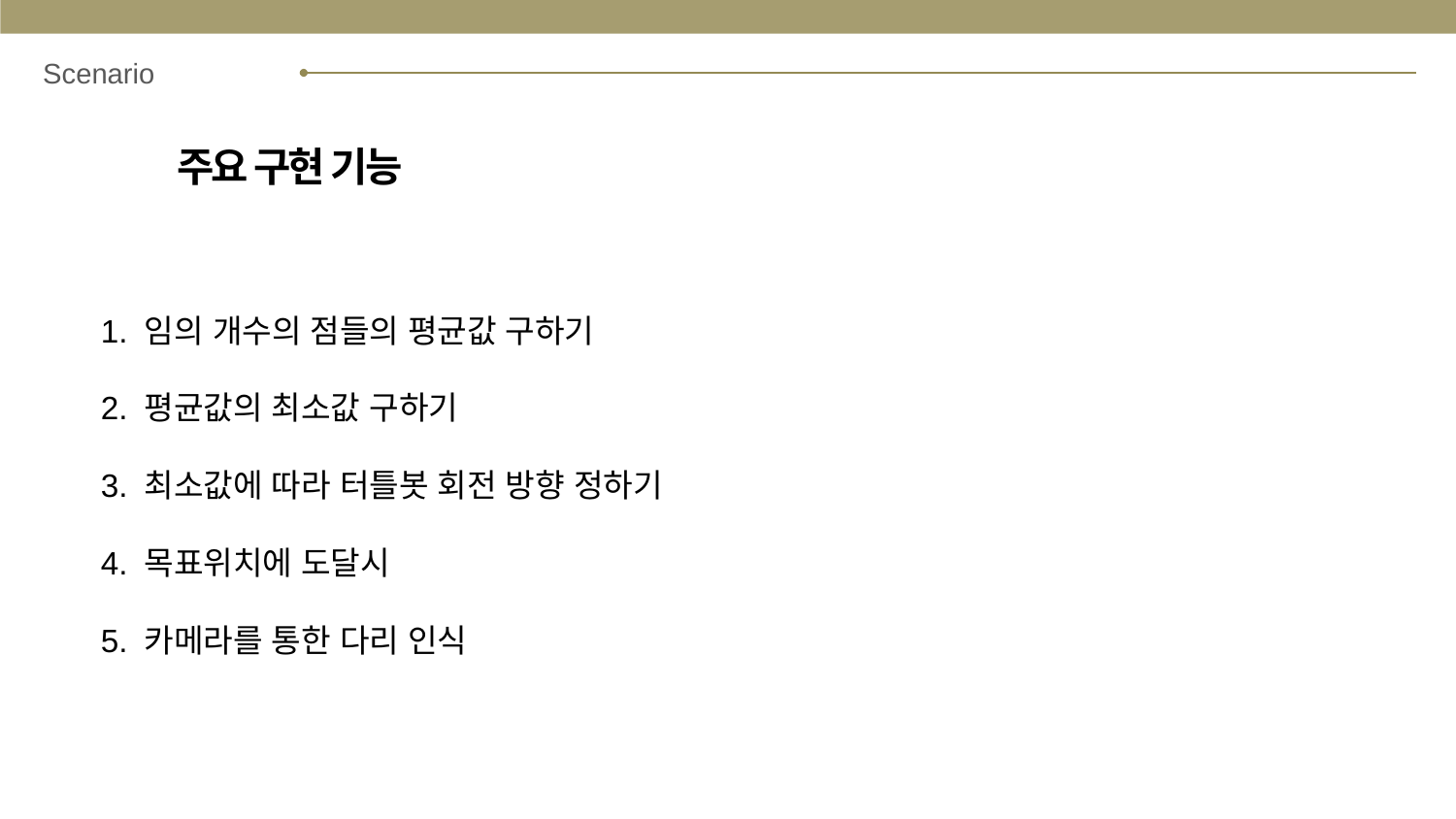

Scenario

주요 구현 기능

1. 임의 개수의 점들의 평균값 구하기

2. 평균값의 최소값 구하기

3. 최소값에 따라 터틀봇 회전 방향 정하기

4. 목표위치에 도달시

5. 카메라를 통한 다리 인식